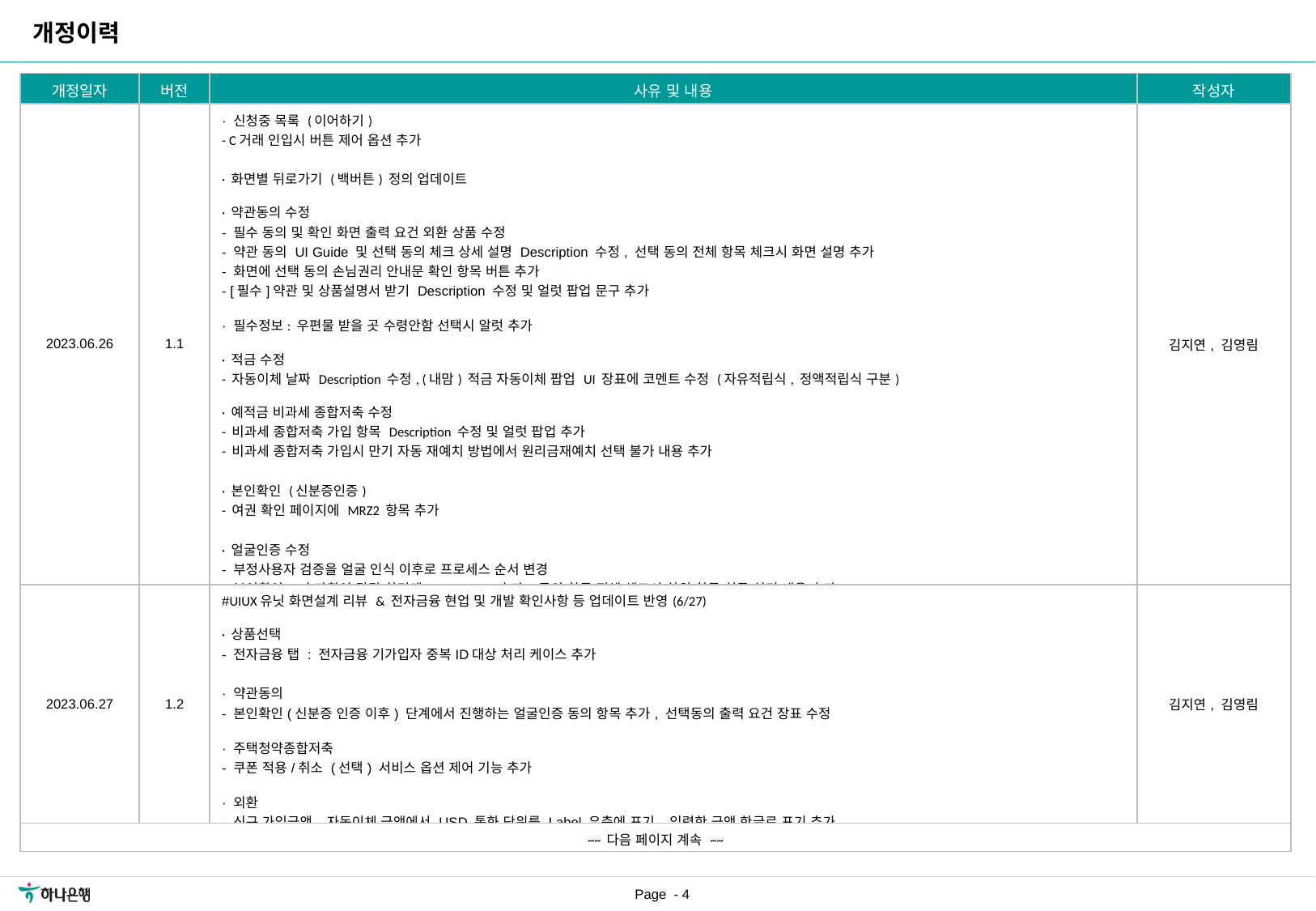

개정이력
| 개정일자 | 버전 | 사유 및 내용 | 작성자 |
| --- | --- | --- | --- |
| 2023.06.26 | 1.1 | · 신청중 목록 (이어하기) - C거래 인입시 버튼 제어 옵션 추가 · 화면별 뒤로가기 (백버튼) 정의 업데이트 · 약관동의 수정 - 필수 동의 및 확인 화면 출력 요건 외환 상품 수정 - 약관 동의 UI Guide 및 선택 동의 체크 상세 설명 Description 수정, 선택 동의 전체 항목 체크시 화면 설명 추가 - 화면에 선택 동의 손님권리 안내문 확인 항목 버튼 추가 - [필수]약관 및 상품설명서 받기 Description 수정 및 얼럿 팝업 문구 추가 · 필수정보: 우편물 받을 곳 수령안함 선택시 알럿 추가 · 적금 수정 - 자동이체 날짜 Description 수정, (내맘) 적금 자동이체 팝업 UI 장표에 코멘트 수정 (자유적립식, 정액적립식 구분) · 예적금 비과세 종합저축 수정 - 비과세 종합저축 가입 항목 Description 수정 및 얼럿 팝업 추가 - 비과세 종합저축 가입시 만기 자동 재예치 방법에서 원리금재예치 선택 불가 내용 추가 · 본인확인 (신분증인증) - 여권 확인 페이지에 MRZ2 항목 추가 · 얼굴인증 수정 - 부정사용자 검증을 얼굴 인식 이후로 프로세스 순서 변경 - 본인확인 / 추가확인 각각 화면에 Header UI 추가, 동의 항목 전체 체크시 하위 항목 히든 처리 내용 추가 · 서비스 가이드 수정 - 시작 전 준비물 항목 수정 | 김지연, 김영림 |
| 2023.06.27 | 1.2 | #UIUX유닛 화면설계 리뷰 & 전자금융 현업 및 개발 확인사항 등 업데이트 반영(6/27) · 상품선택 - 전자금융 탭 : 전자금융 기가입자 중복ID대상 처리 케이스 추가 · 약관동의 - 본인확인(신분증 인증 이후) 단계에서 진행하는 얼굴인증 동의 항목 추가, 선택동의 출력 요건 장표 수정 · 주택청약종합저축 - 쿠폰 적용/취소 (선택) 서비스 옵션 제어 기능 추가 · 외환 - 신규 가입금액, 자동이체 금액에서 USD 통화 단위를 Label 우측에 표기, 입력한 금액 한글로 표기 추가 - 외환요구불 출금계좌 등록 운영 수정이슈건 코멘트 추가 | 김지연, 김영림 |
| ~~ 다음 페이지 계속 ~~ |  |  |  |